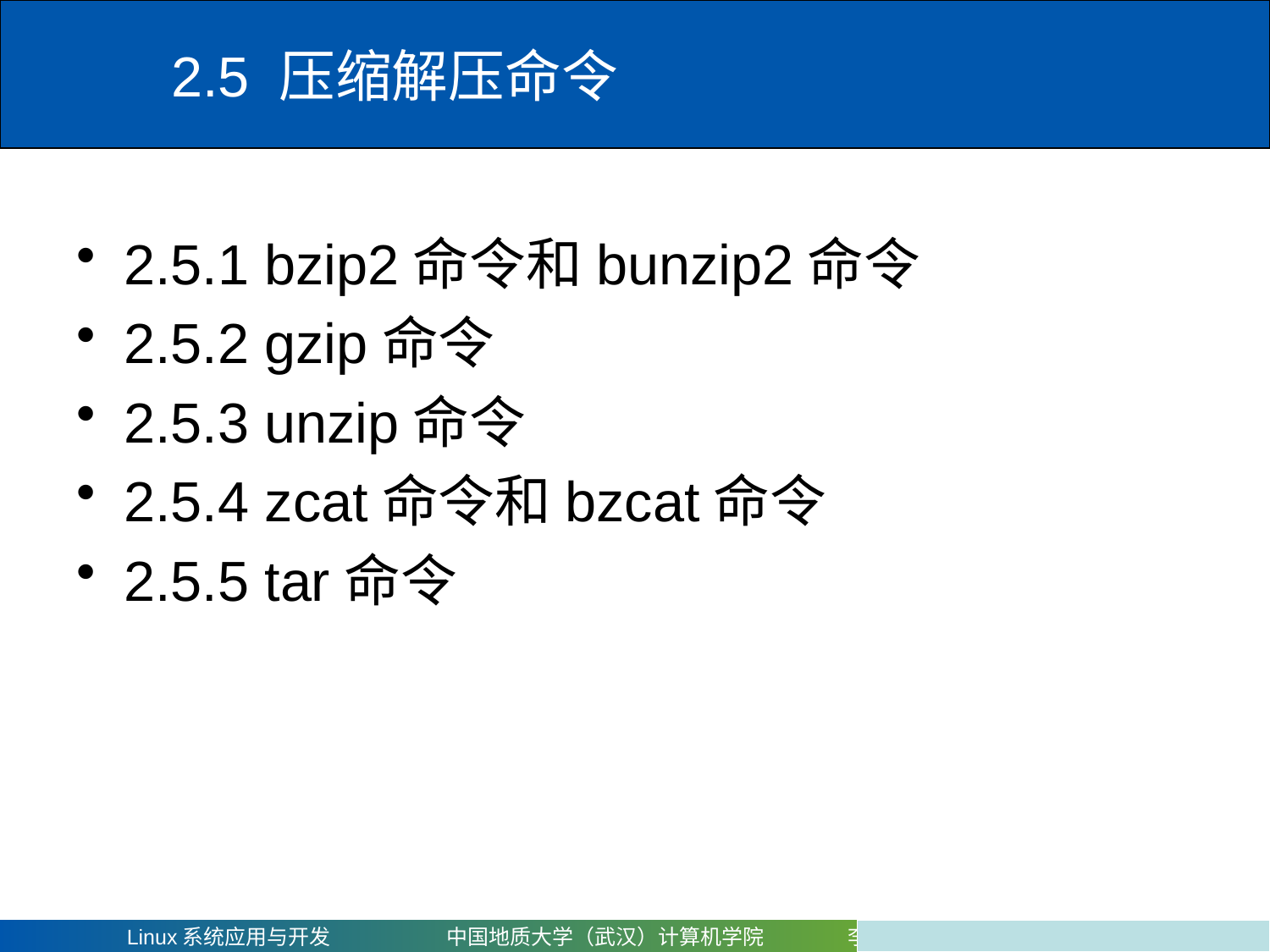

# 2.5 压缩解压命令
2.5.1 bzip2命令和bunzip2命令
2.5.2 gzip命令
2.5.3 unzip命令
2.5.4 zcat命令和bzcat命令
2.5.5 tar命令